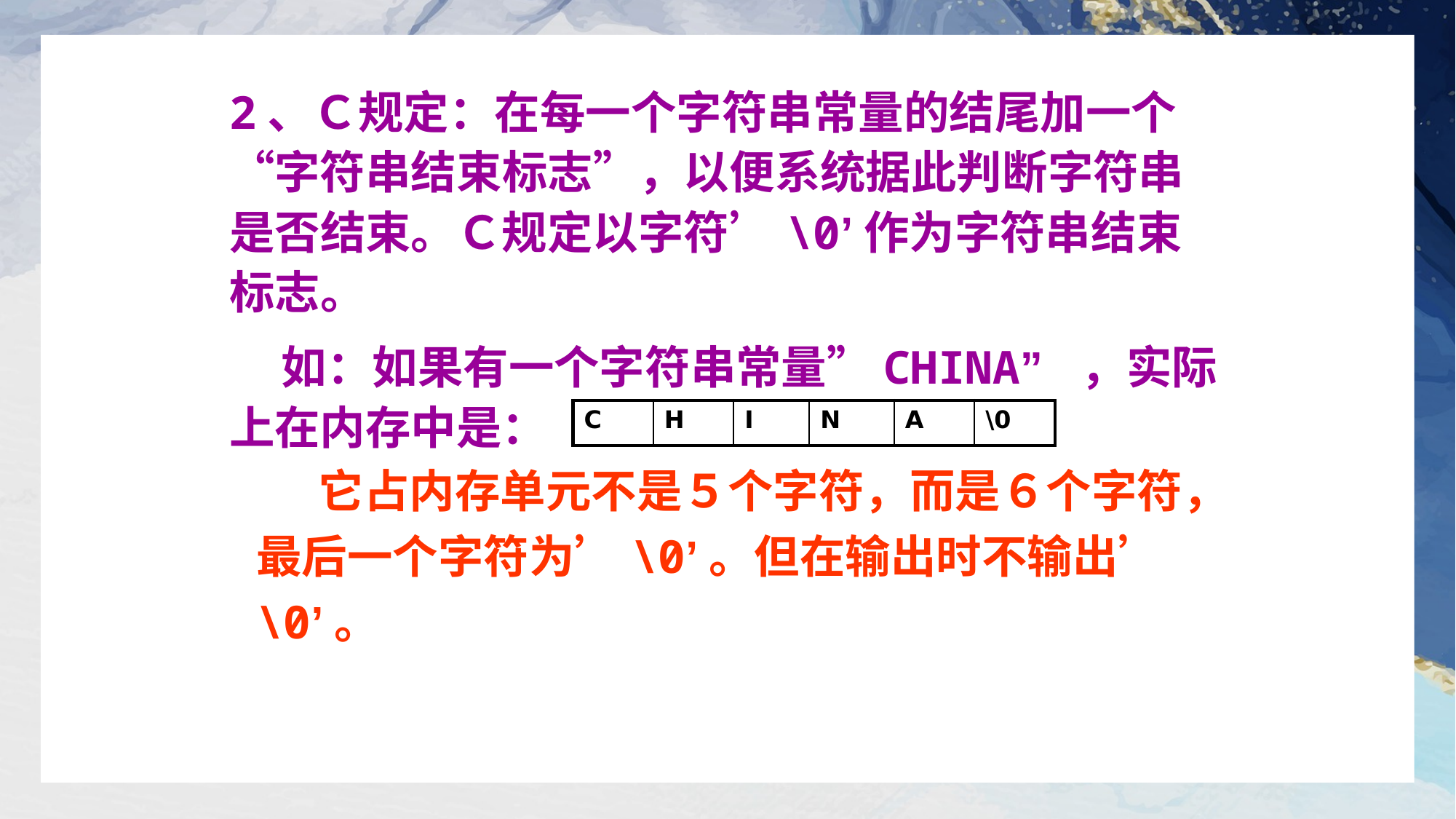

2、Ｃ规定：在每一个字符串常量的结尾加一个 “字符串结束标志”，以便系统据此判断字符串是否结束。Ｃ规定以字符’\0’作为字符串结束标志。
    如：如果有一个字符串常量”CHINA” ，实际上在内存中是：

| C | H | I | N | A | \0 |
| --- | --- | --- | --- | --- | --- |
         它占内存单元不是５个字符，而是６个字符，最后一个字符为’\0’。但在输出时不输出’\0’。